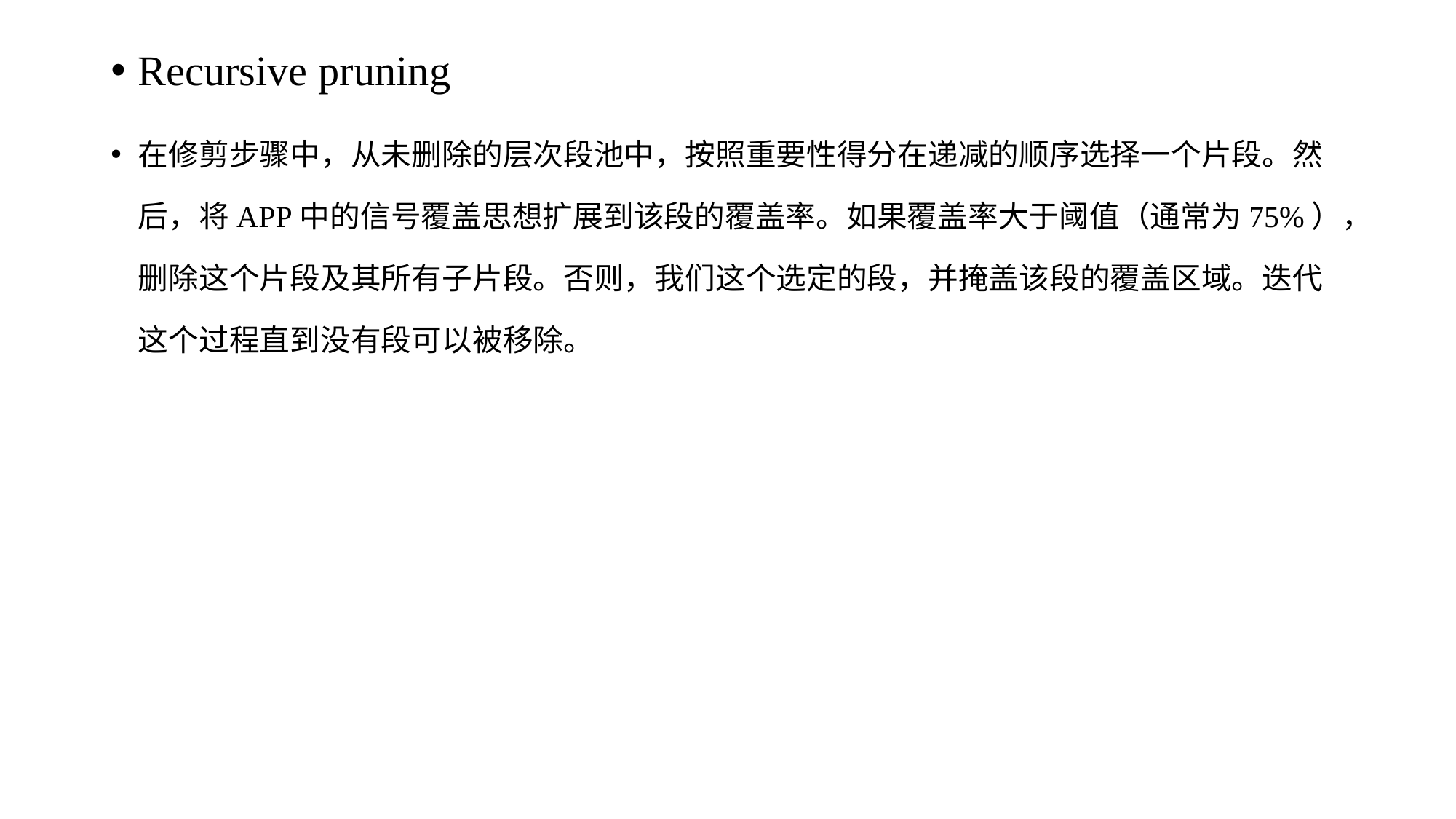

# Recursive pruning
在修剪步骤中，从未删除的层次段池中，按照重要性得分在递减的顺序选择一个片段。然后，将APP中的信号覆盖思想扩展到该段的覆盖率。如果覆盖率大于阈值（通常为75%），删除这个片段及其所有子片段。否则，我们这个选定的段，并掩盖该段的覆盖区域。迭代这个过程直到没有段可以被移除。